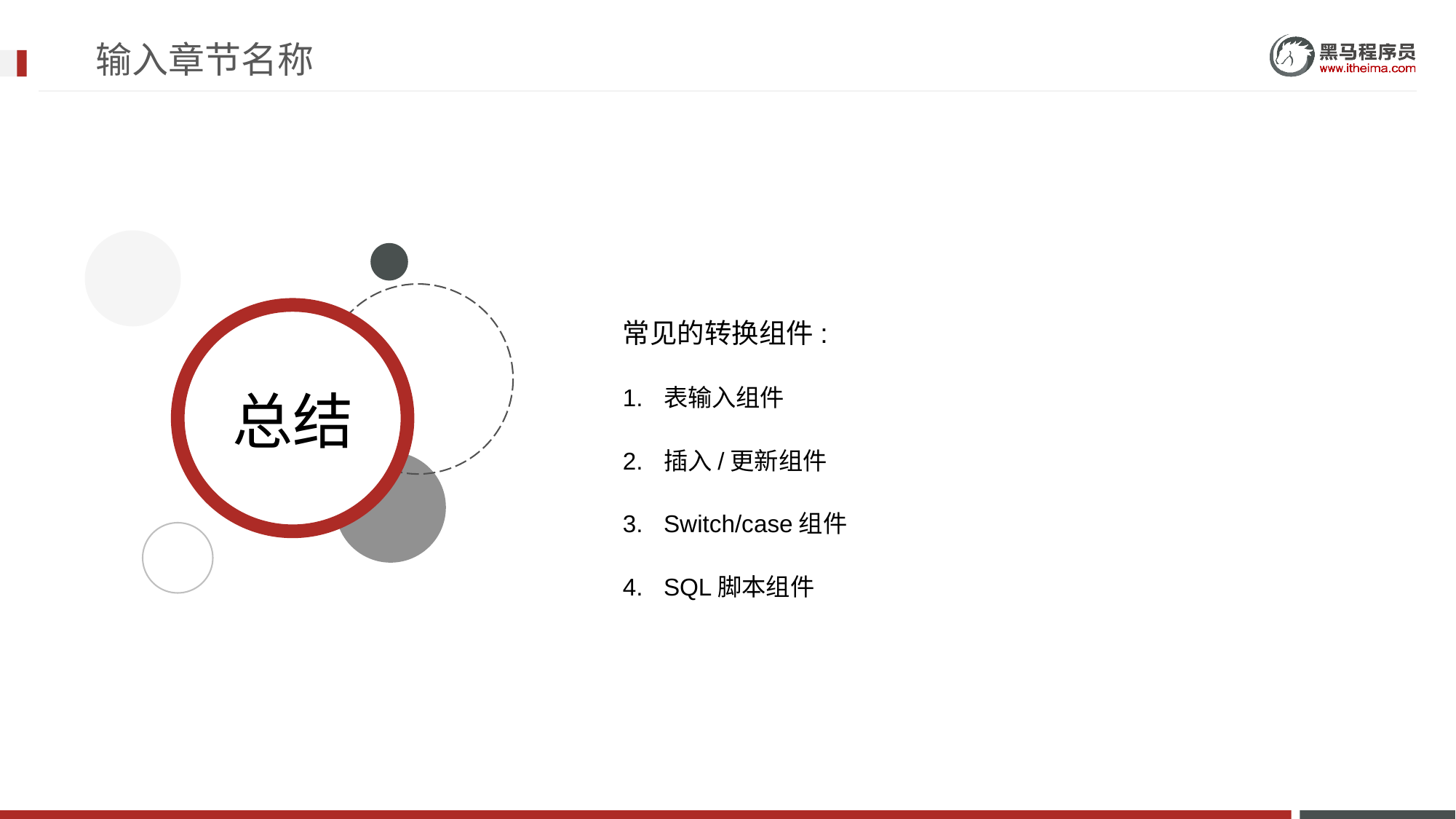

# 输入章节名称
常见的转换组件:
表输入组件
插入/更新组件
Switch/case组件
SQL脚本组件